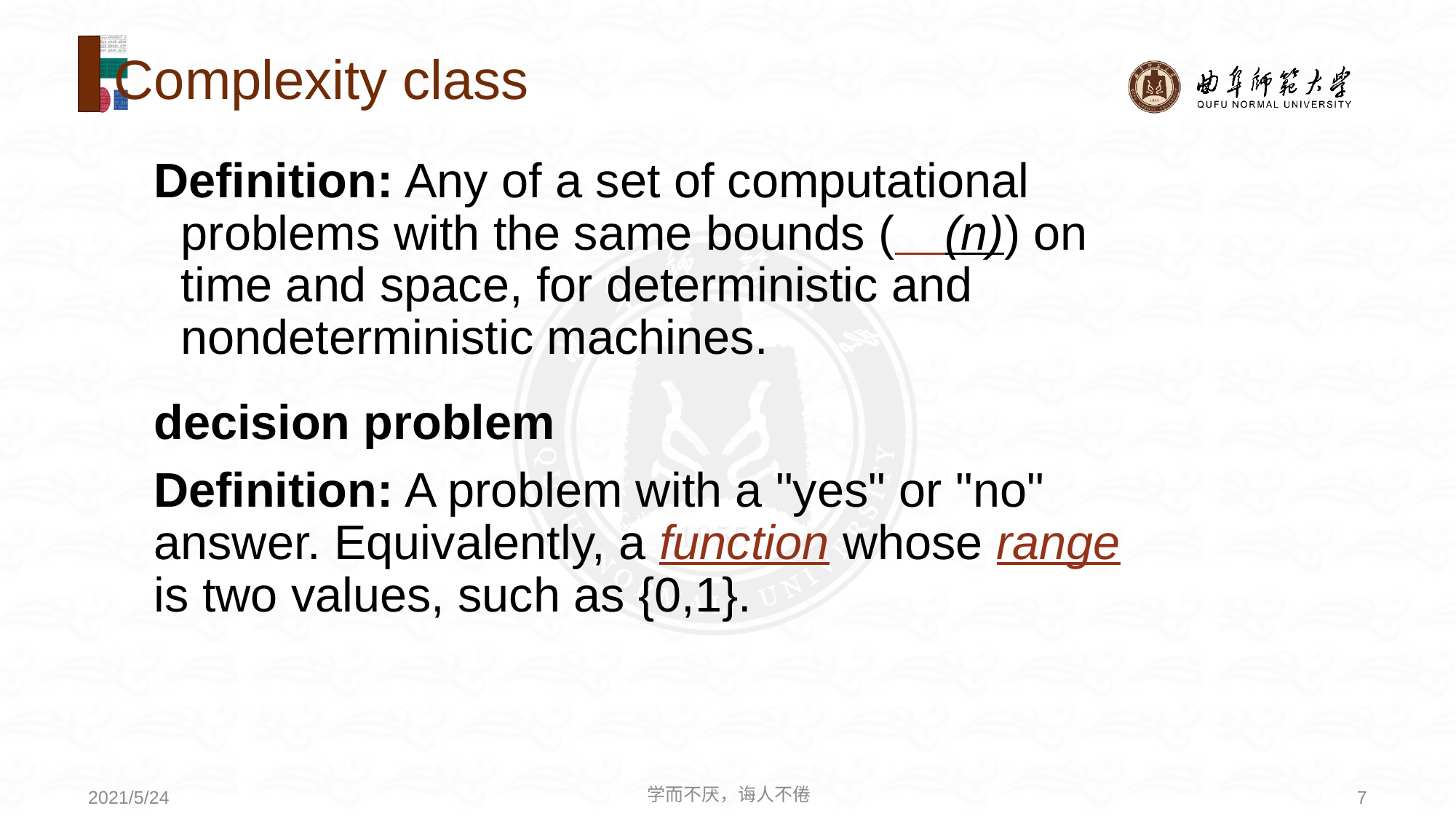

# Complexity class
Definition: Any of a set of computational problems with the same bounds ( Θ(n)) on time and space, for deterministic and nondeterministic machines.

decision problem
Definition: A problem with a "yes" or "no" answer. Equivalently, a function whose range is two values, such as {0,1}.
学而不厌，诲人不倦
7
2021/5/24